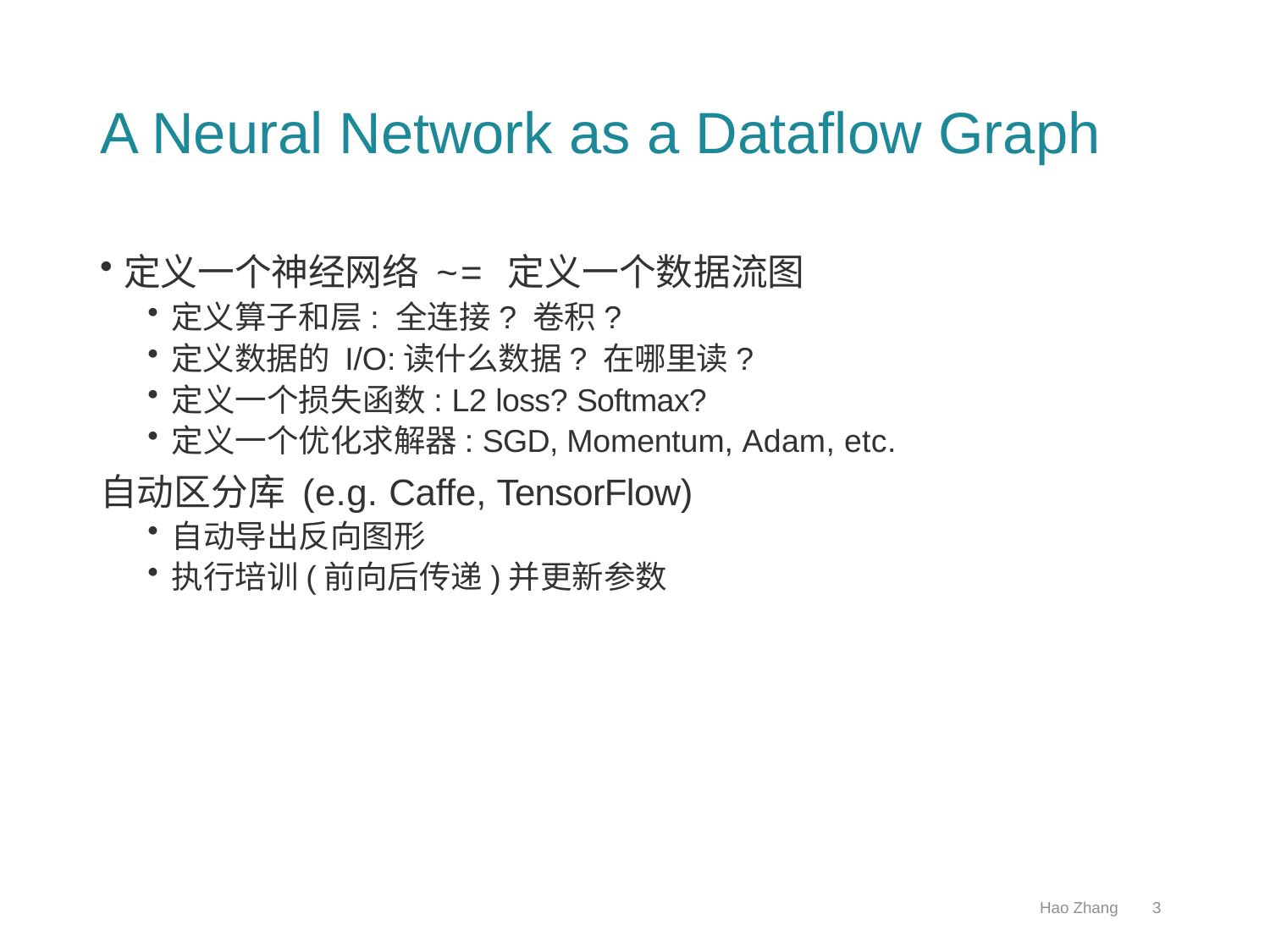

# A Neural Network as a Dataflow Graph
定义一个神经网络 ~= 定义一个数据流图
定义算子和层: 全连接? 卷积?
定义数据的 I/O:读什么数据? 在哪里读?
定义一个损失函数: L2 loss? Softmax?
定义一个优化求解器: SGD, Momentum, Adam, etc.
自动区分库 (e.g. Caffe, TensorFlow)
自动导出反向图形
执行培训(前向后传递)并更新参数
Hao Zhang
3